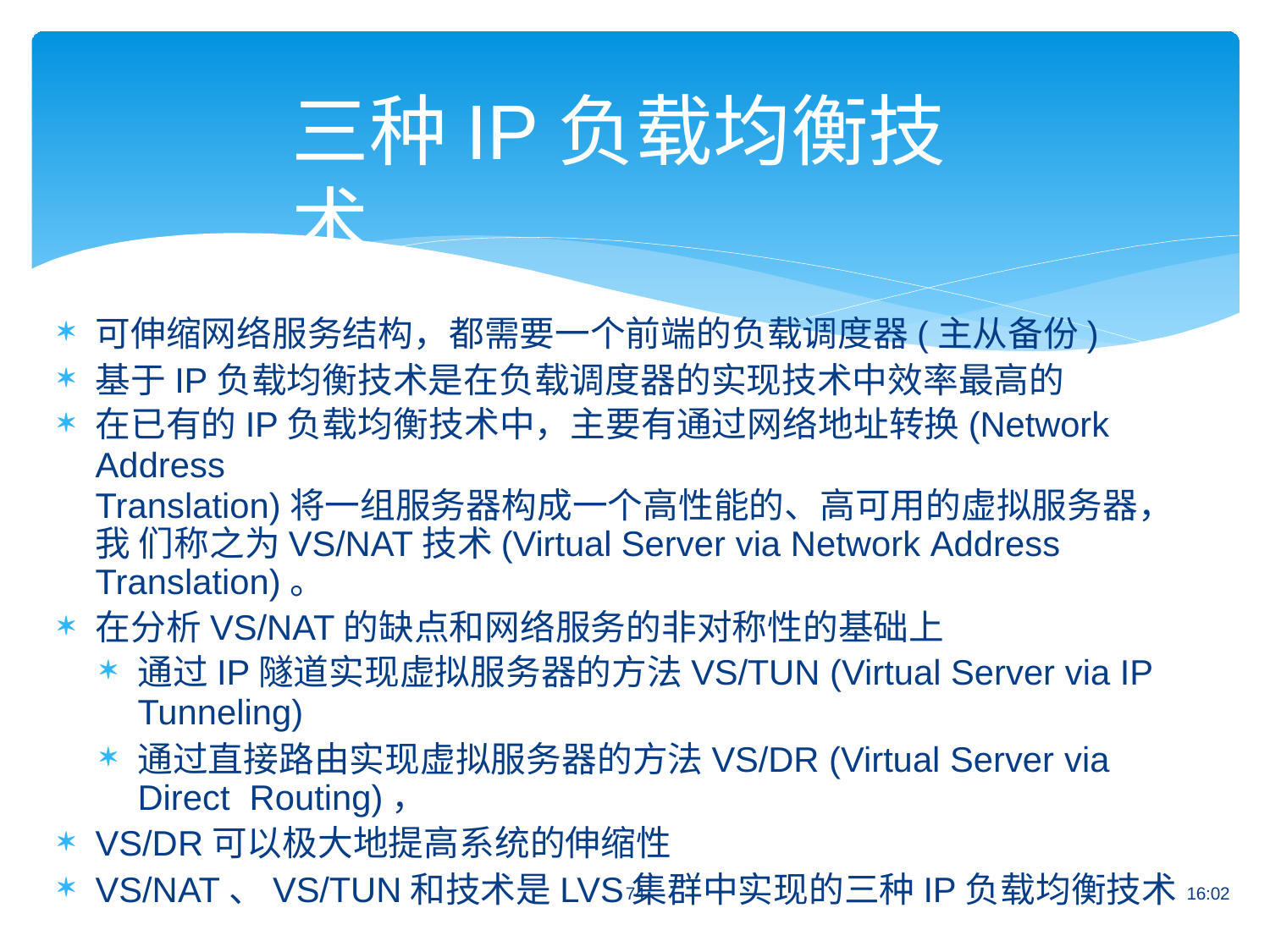

# 三种IP负载均衡技术

可伸缩网络服务结构，都需要一个前端的负载调度器(主从备份)
基于IP负载均衡技术是在负载调度器的实现技术中效率最高的
在已有的IP负载均衡技术中，主要有通过网络地址转换(Network Address
Translation)将一组服务器构成一个高性能的、高可用的虚拟服务器，我 们称之为VS/NAT技术(Virtual Server via Network Address Translation)。
在分析VS/NAT的缺点和网络服务的非对称性的基础上
通过IP隧道实现虚拟服务器的方法VS/TUN (Virtual Server via IP
Tunneling)
通过直接路由实现虚拟服务器的方法VS/DR (Virtual Server via Direct  Routing)，
VS/DR可以极大地提高系统的伸缩性
VS/NAT、VS/TUN和技术是LVS集群中实现的三种IP负载均衡技术
74
16:02